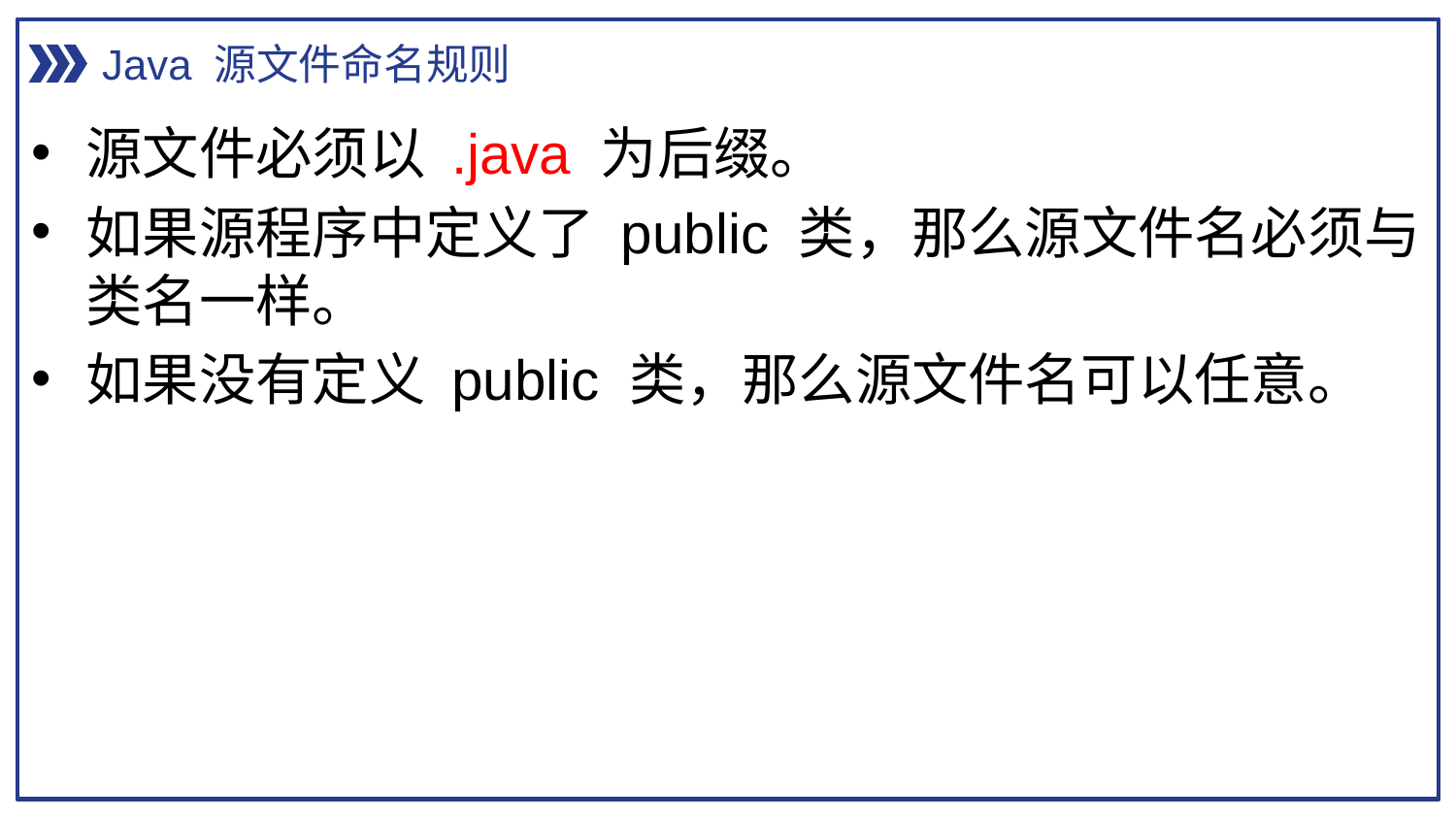

Java 源文件命名规则

源文件必须以 .java 为后缀。
如果源程序中定义了 public 类，那么源文件名必须与类名一样。
如果没有定义 public 类，那么源文件名可以任意。